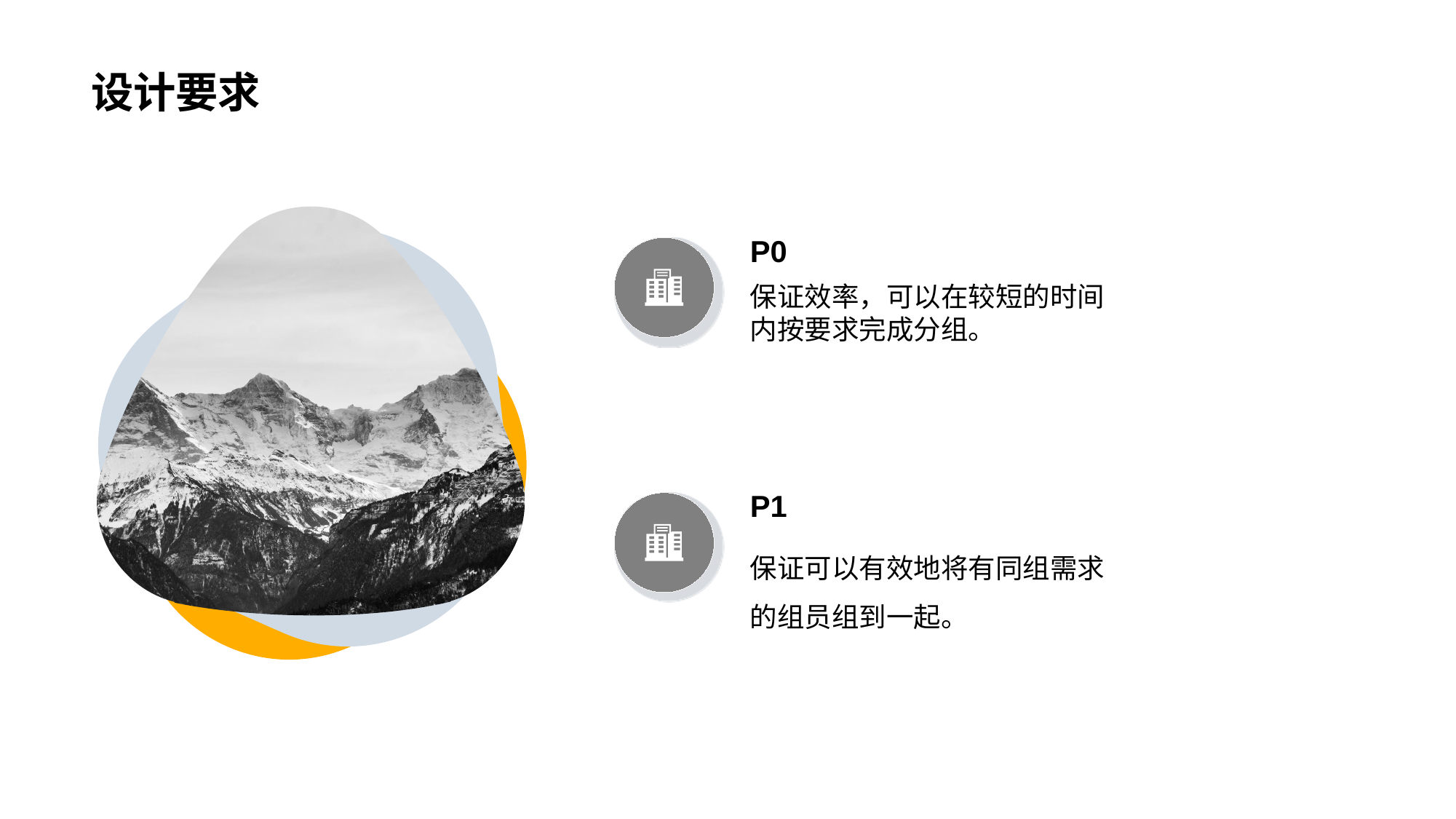

# 设计要求

P0
保证效率，可以在较短的时间内按要求完成分组。

P1
保证可以有效地将有同组需求的组员组到一起。

5